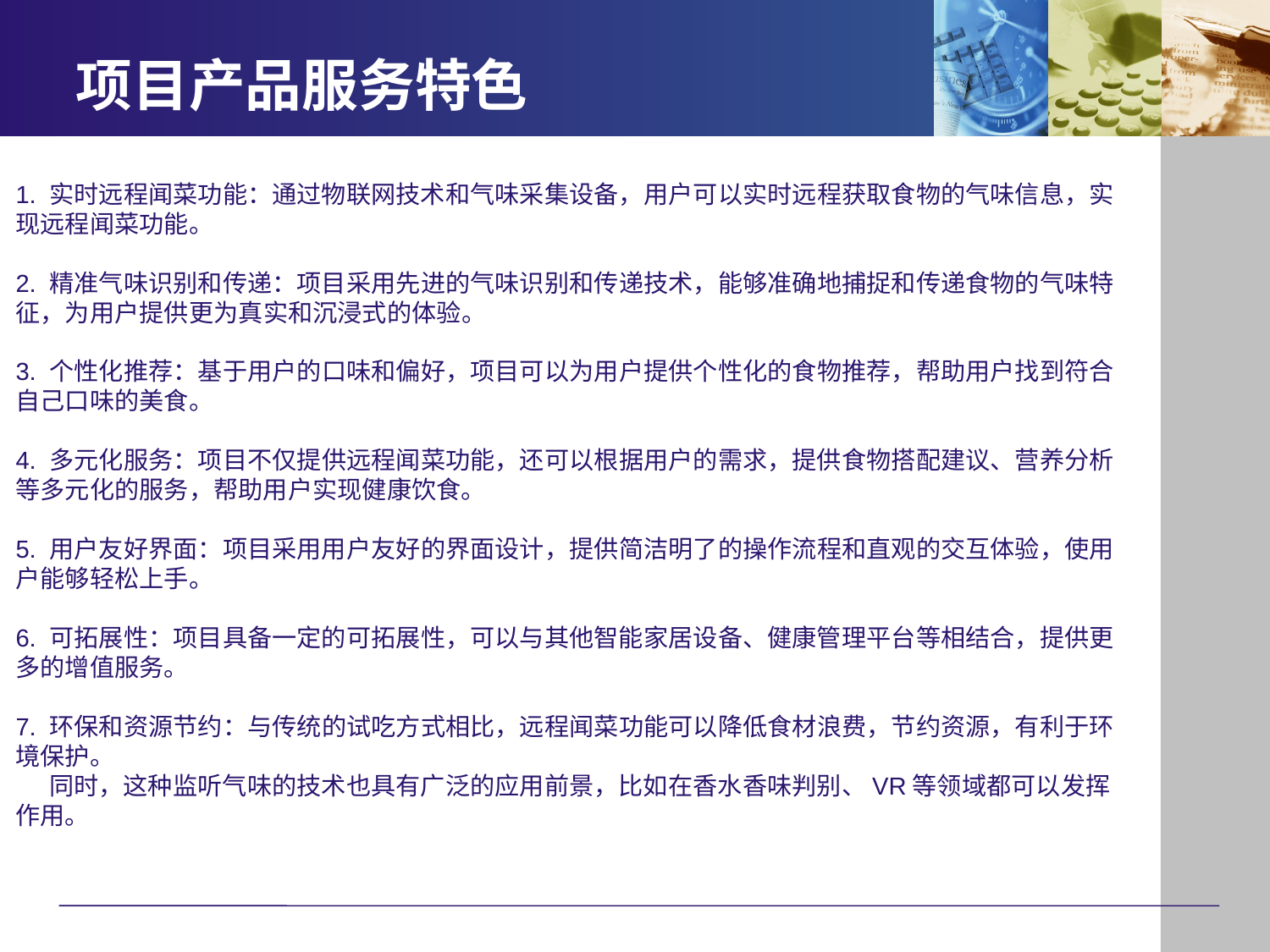

# 项目产品服务特色

1. 实时远程闻菜功能：通过物联网技术和气味采集设备，用户可以实时远程获取食物的气味信息，实现远程闻菜功能。

2. 精准气味识别和传递：项目采用先进的气味识别和传递技术，能够准确地捕捉和传递食物的气味特征，为用户提供更为真实和沉浸式的体验。

3. 个性化推荐：基于用户的口味和偏好，项目可以为用户提供个性化的食物推荐，帮助用户找到符合自己口味的美食。

4. 多元化服务：项目不仅提供远程闻菜功能，还可以根据用户的需求，提供食物搭配建议、营养分析等多元化的服务，帮助用户实现健康饮食。

5. 用户友好界面：项目采用用户友好的界面设计，提供简洁明了的操作流程和直观的交互体验，使用户能够轻松上手。

6. 可拓展性：项目具备一定的可拓展性，可以与其他智能家居设备、健康管理平台等相结合，提供更多的增值服务。

7. 环保和资源节约：与传统的试吃方式相比，远程闻菜功能可以降低食材浪费，节约资源，有利于环境保护。
     同时，这种监听气味的技术也具有广泛的应用前景，比如在香水香味判别、VR等领域都可以发挥作用。